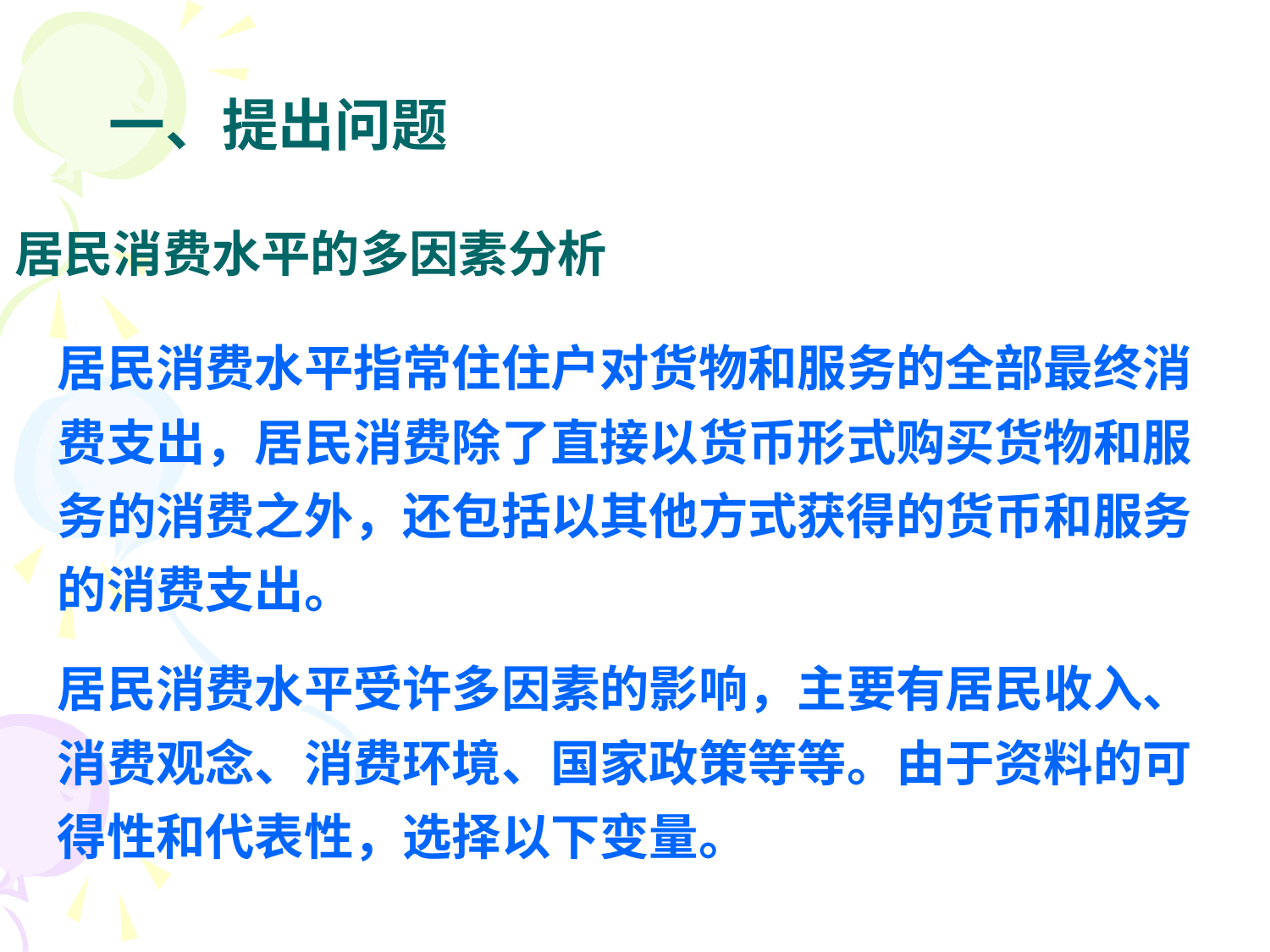

一、提出问题
居民消费水平的多因素分析
居民消费水平指常住住户对货物和服务的全部最终消费支出，居民消费除了直接以货币形式购买货物和服务的消费之外，还包括以其他方式获得的货币和服务的消费支出。
居民消费水平受许多因素的影响，主要有居民收入、消费观念、消费环境、国家政策等等。由于资料的可得性和代表性，选择以下变量。